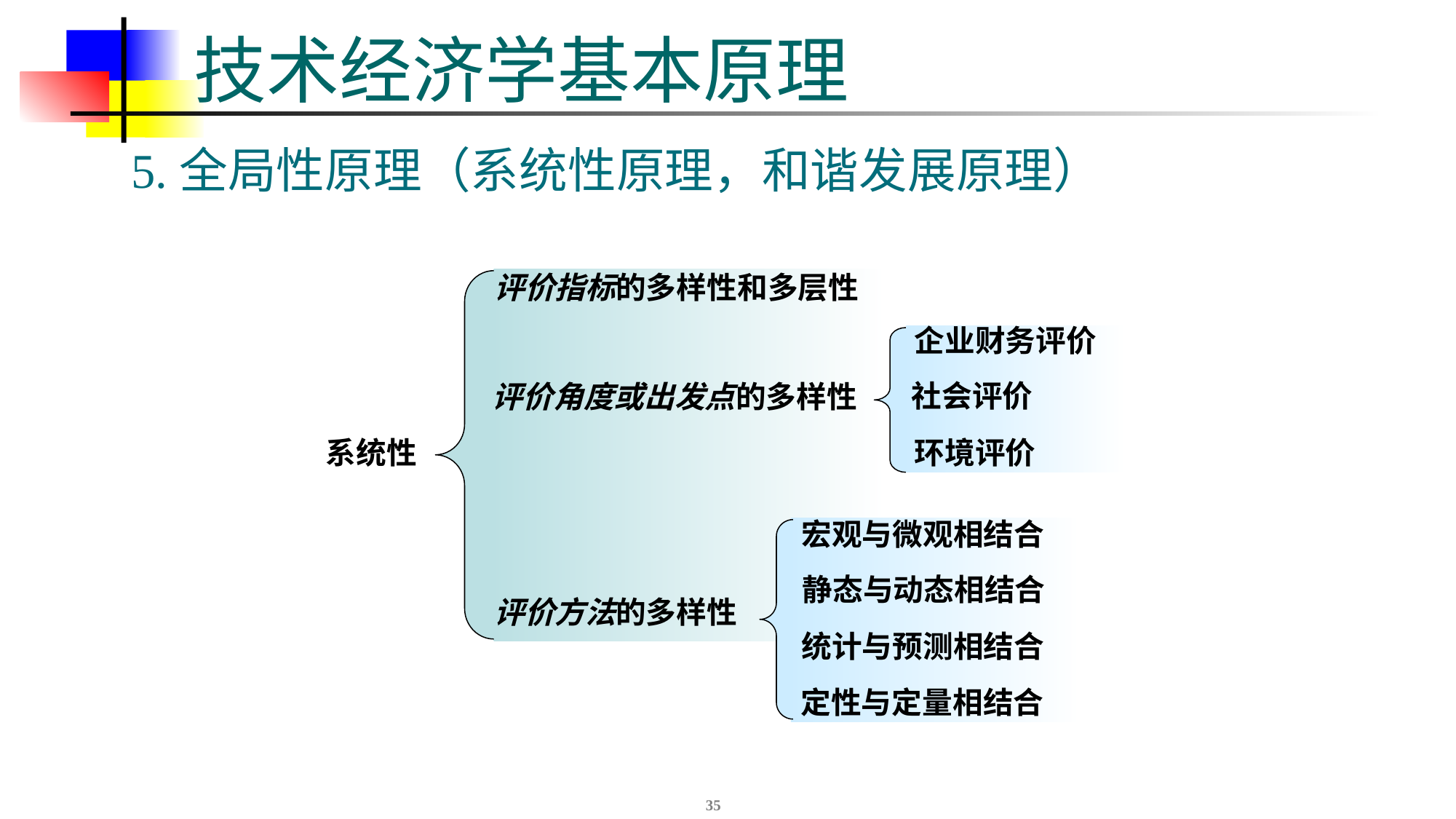

# 技术经济学基本原理
5.全局性原理（系统性原理，和谐发展原理）
评价指标的多样性和多层性

评价角度或出发点的多样性
评价方法的多样性
企业财务评价

社会评价
环境评价
系统性
宏观与微观相结合

静态与动态相结合
统计与预测相结合
定性与定量相结合
35